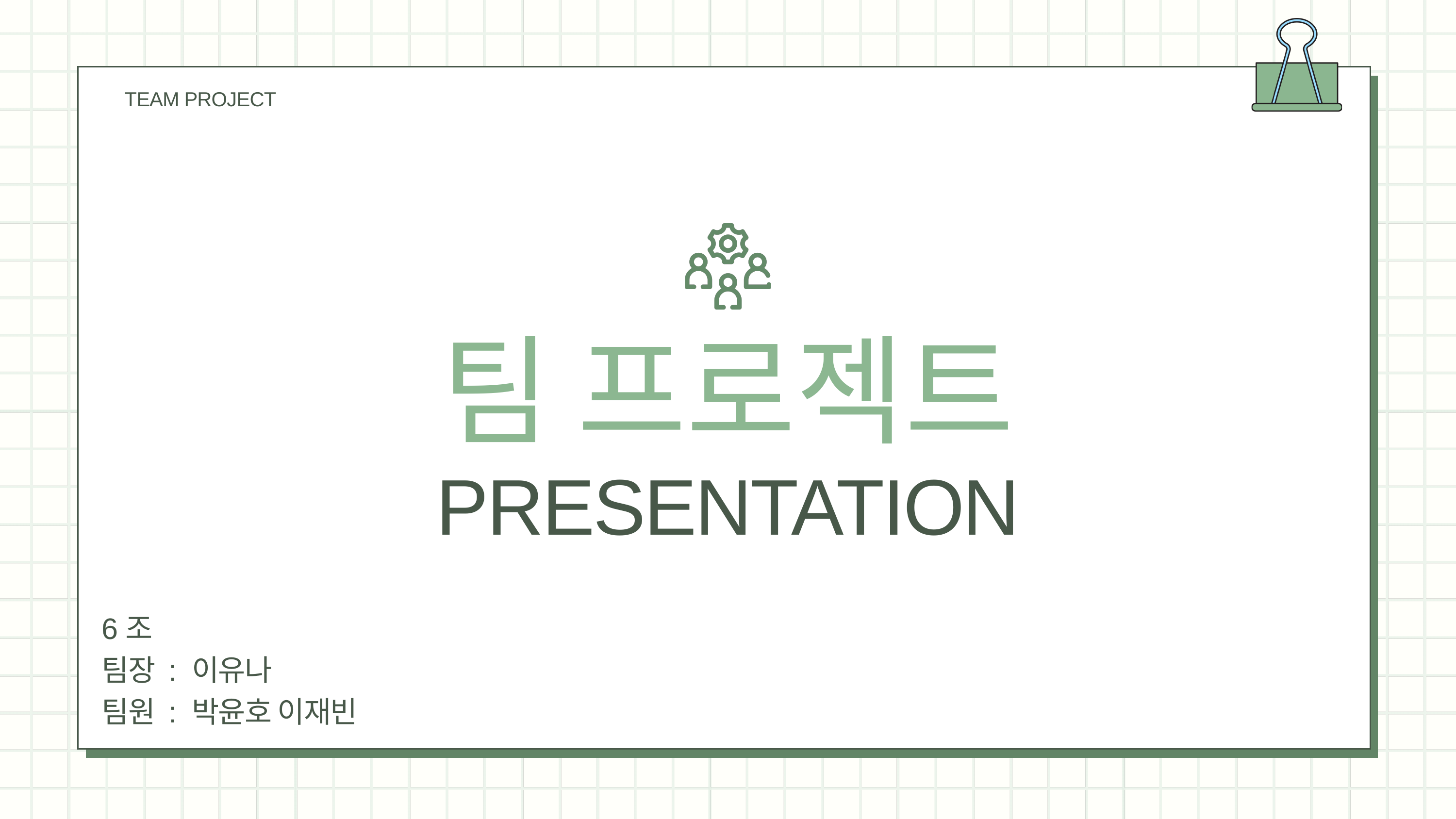

TEAM PROJECT

팀 프로젝트
PRESENTATION
6조
팀장 : 이유나
팀원 : 박윤호 이재빈